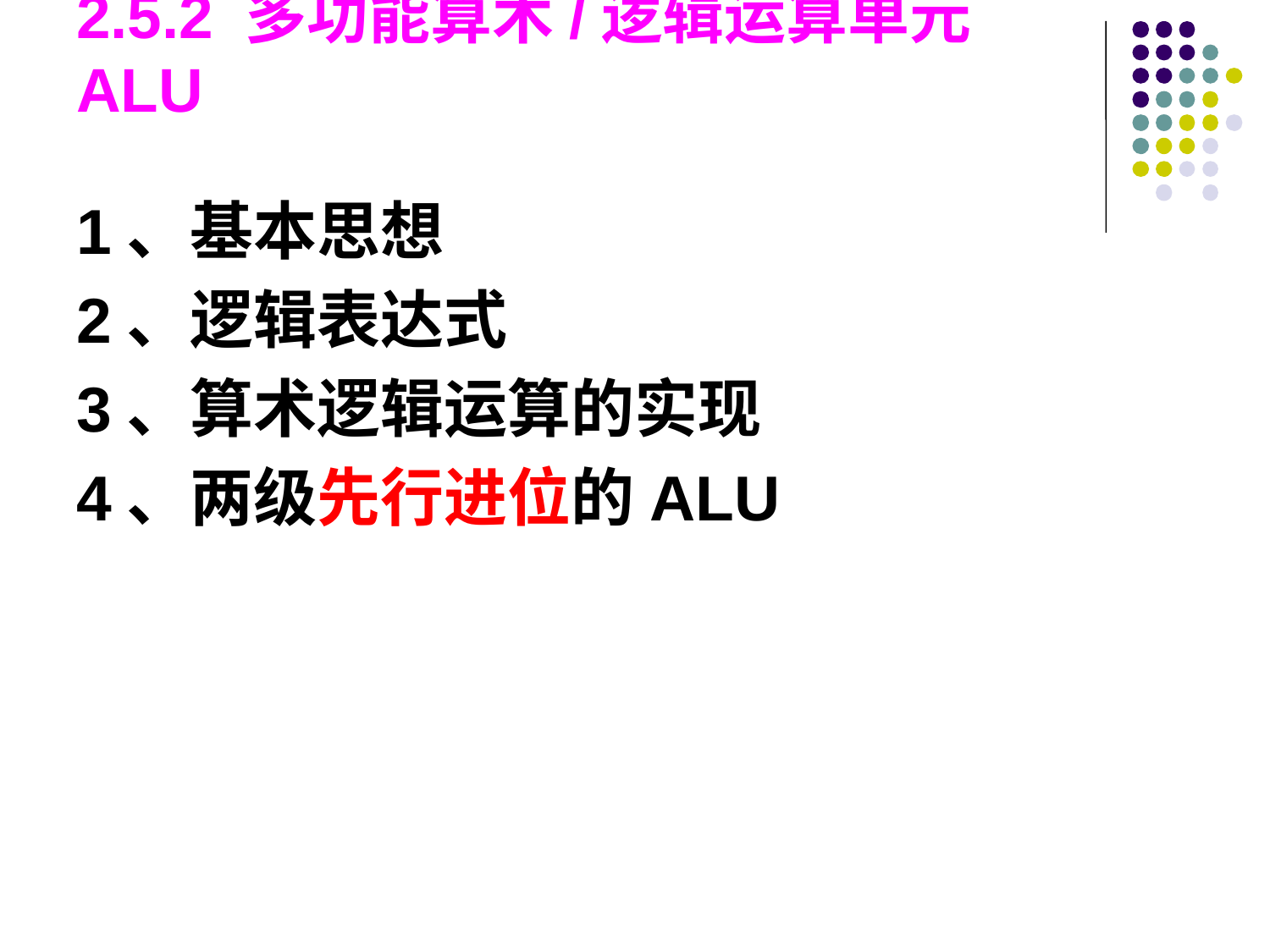

2.5.2 多功能算术/逻辑运算单元ALU
1、基本思想
2、逻辑表达式
3、算术逻辑运算的实现
4、两级先行进位的ALU

#
84